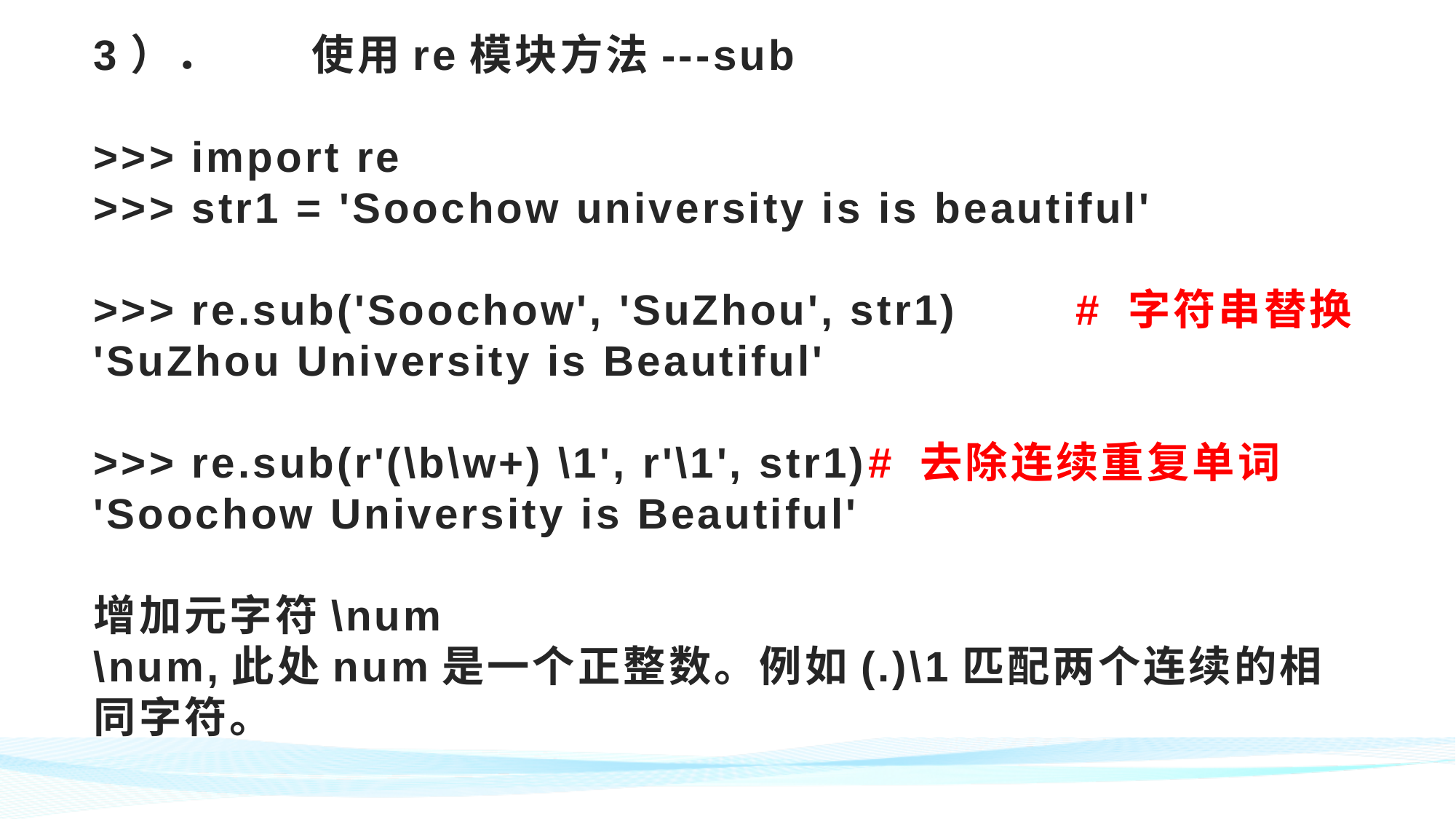

# 3）．	使用re模块方法---sub >>> import re >>> str1 = 'Soochow university is is beautiful' >>> re.sub('Soochow', 'SuZhou', str1)		# 字符串替换 'SuZhou University is Beautiful' >>> re.sub(r'(\b\w+) \1', r'\1', str1)# 去除连续重复单词 'Soochow University is Beautiful' 增加元字符\num \num,此处num是一个正整数。例如(.)\1匹配两个连续的相同字符。